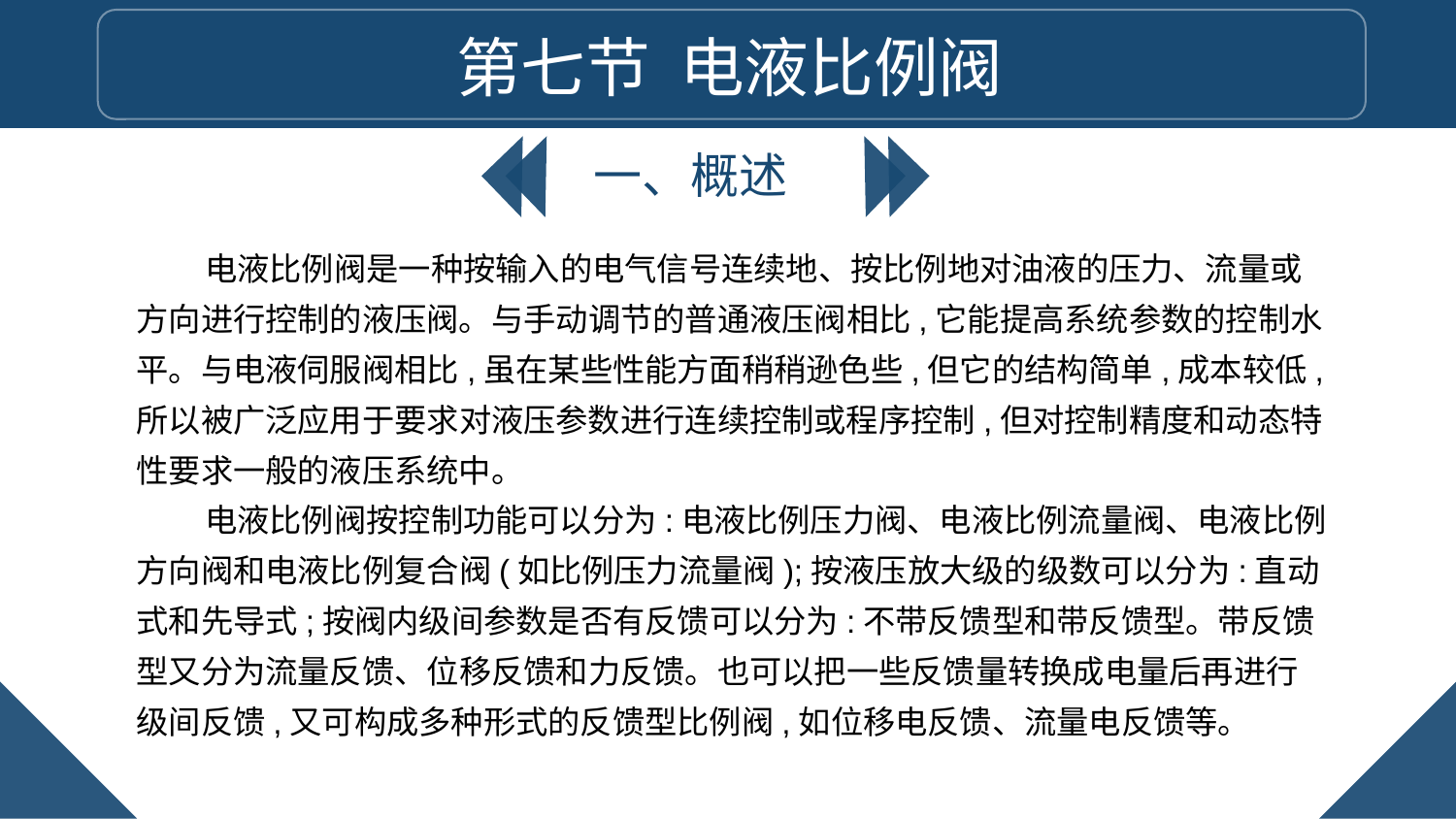

第七节  电液比例阀
一、概述

电液比例阀是一种按输入的电气信号连续地、按比例地对油液的压力、流量或方向进行控制的液压阀。与手动调节的普通液压阀相比,它能提高系统参数的控制水平。与电液伺服阀相比,虽在某些性能方面稍稍逊色些,但它的结构简单,成本较低,所以被广泛应用于要求对液压参数进行连续控制或程序控制,但对控制精度和动态特性要求一般的液压系统中。
电液比例阀按控制功能可以分为:电液比例压力阀、电液比例流量阀、电液比例方向阀和电液比例复合阀(如比例压力流量阀);按液压放大级的级数可以分为:直动式和先导式;按阀内级间参数是否有反馈可以分为:不带反馈型和带反馈型。带反馈型又分为流量反馈、位移反馈和力反馈。也可以把一些反馈量转换成电量后再进行级间反馈,又可构成多种形式的反馈型比例阀,如位移电反馈、流量电反馈等。